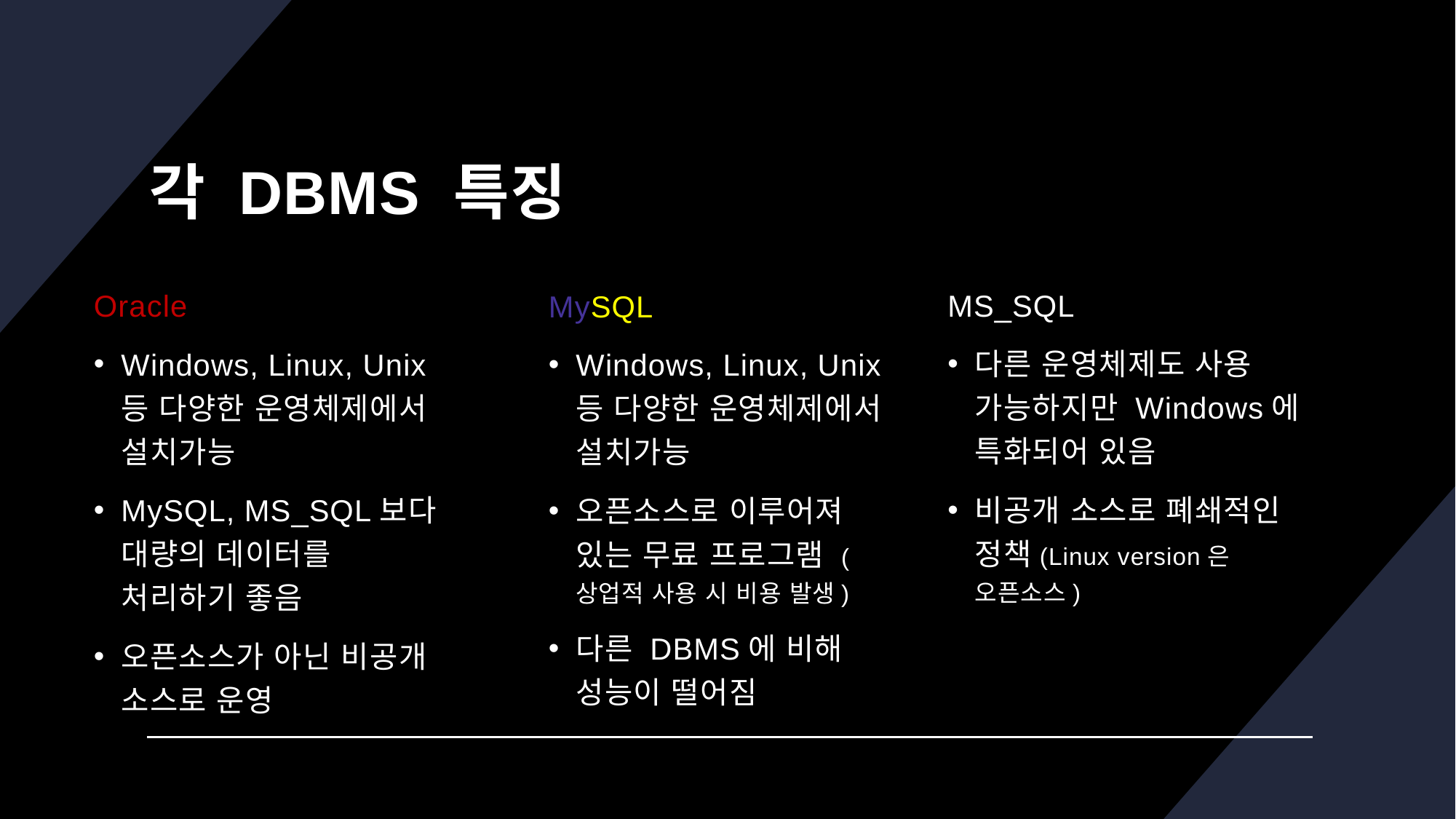

# 각 DBMS 특징
Oracle
Windows, Linux, Unix 등 다양한 운영체제에서 설치가능
MySQL, MS_SQL보다 대량의 데이터를 처리하기 좋음
오픈소스가 아닌 비공개 소스로 운영

MS_SQL
다른 운영체제도 사용 가능하지만 Windows에 특화되어 있음
비공개 소스로 폐쇄적인 정책(Linux version은 오픈소스)

MySQL
Windows, Linux, Unix 등 다양한 운영체제에서 설치가능
오픈소스로 이루어져 있는 무료 프로그램 (상업적 사용 시 비용 발생)
다른 DBMS에 비해 성능이 떨어짐